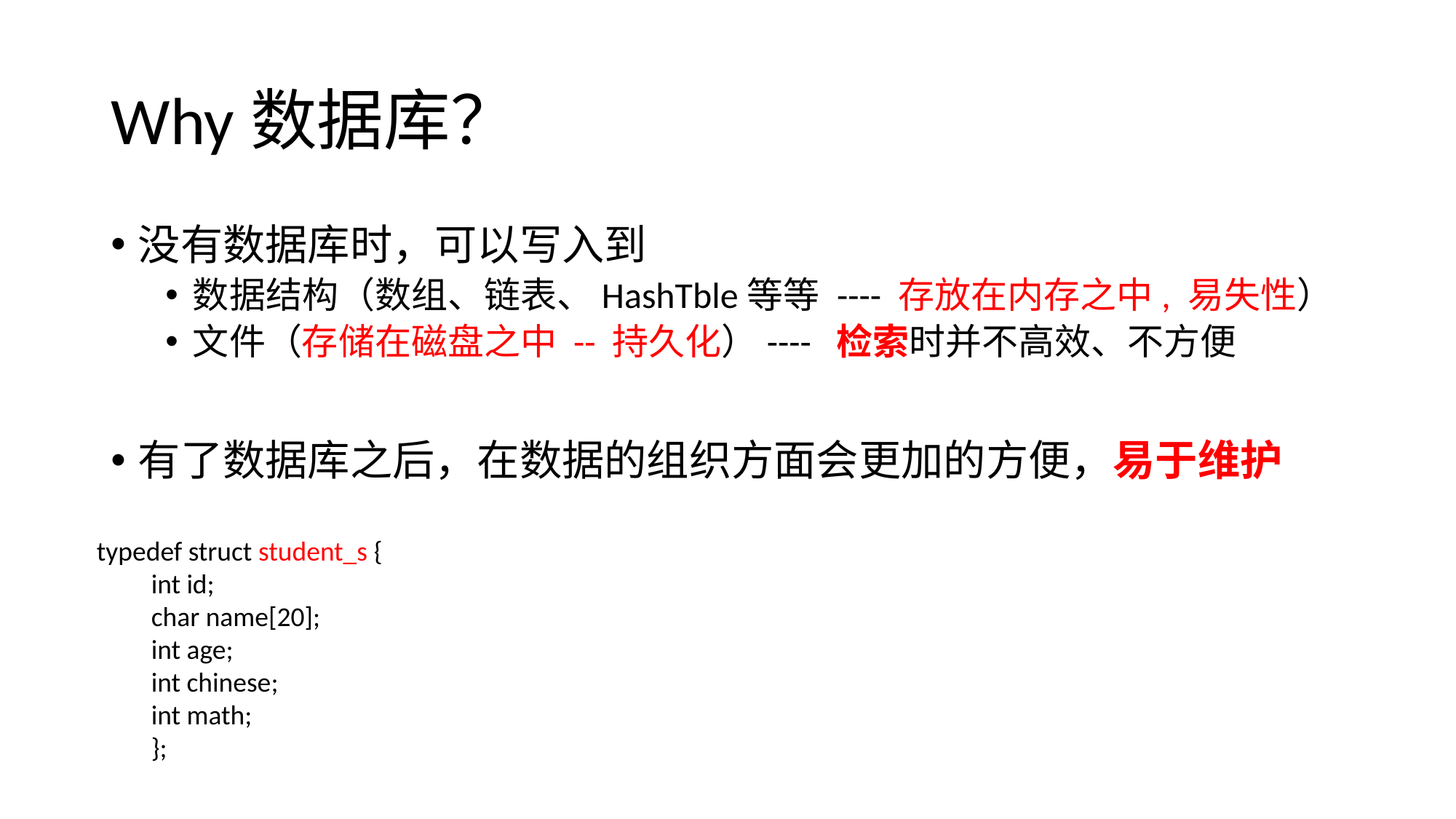

# Why数据库？
没有数据库时，可以写入到
数据结构（数组、链表、HashTble等等 ---- 存放在内存之中, 易失性）
文件（存储在磁盘之中 -- 持久化）----  检索时并不高效、不方便

有了数据库之后，在数据的组织方面会更加的方便，易于维护
typedef struct student_s {
int id;
char name[20];
int age;
int chinese;
int math;
};